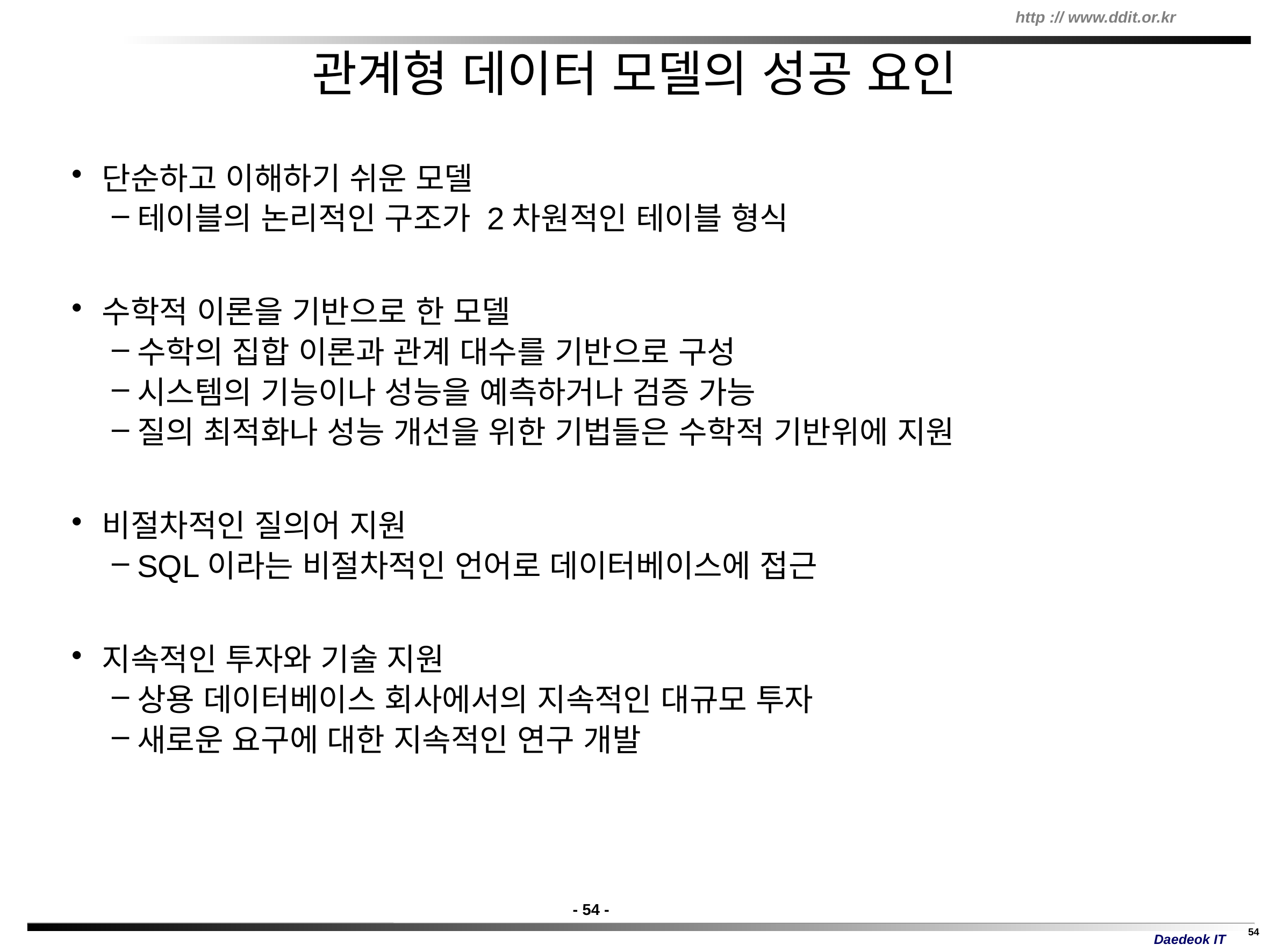

# 관계형 데이터 모델의 성공 요인
단순하고 이해하기 쉬운 모델
테이블의 논리적인 구조가 2차원적인 테이블 형식

수학적 이론을 기반으로 한 모델
수학의 집합 이론과 관계 대수를 기반으로 구성
시스템의 기능이나 성능을 예측하거나 검증 가능
질의 최적화나 성능 개선을 위한 기법들은 수학적 기반위에 지원

비절차적인 질의어 지원
SQL이라는 비절차적인 언어로 데이터베이스에 접근

지속적인 투자와 기술 지원
상용 데이터베이스 회사에서의 지속적인 대규모 투자
새로운 요구에 대한 지속적인 연구 개발
- 54 -